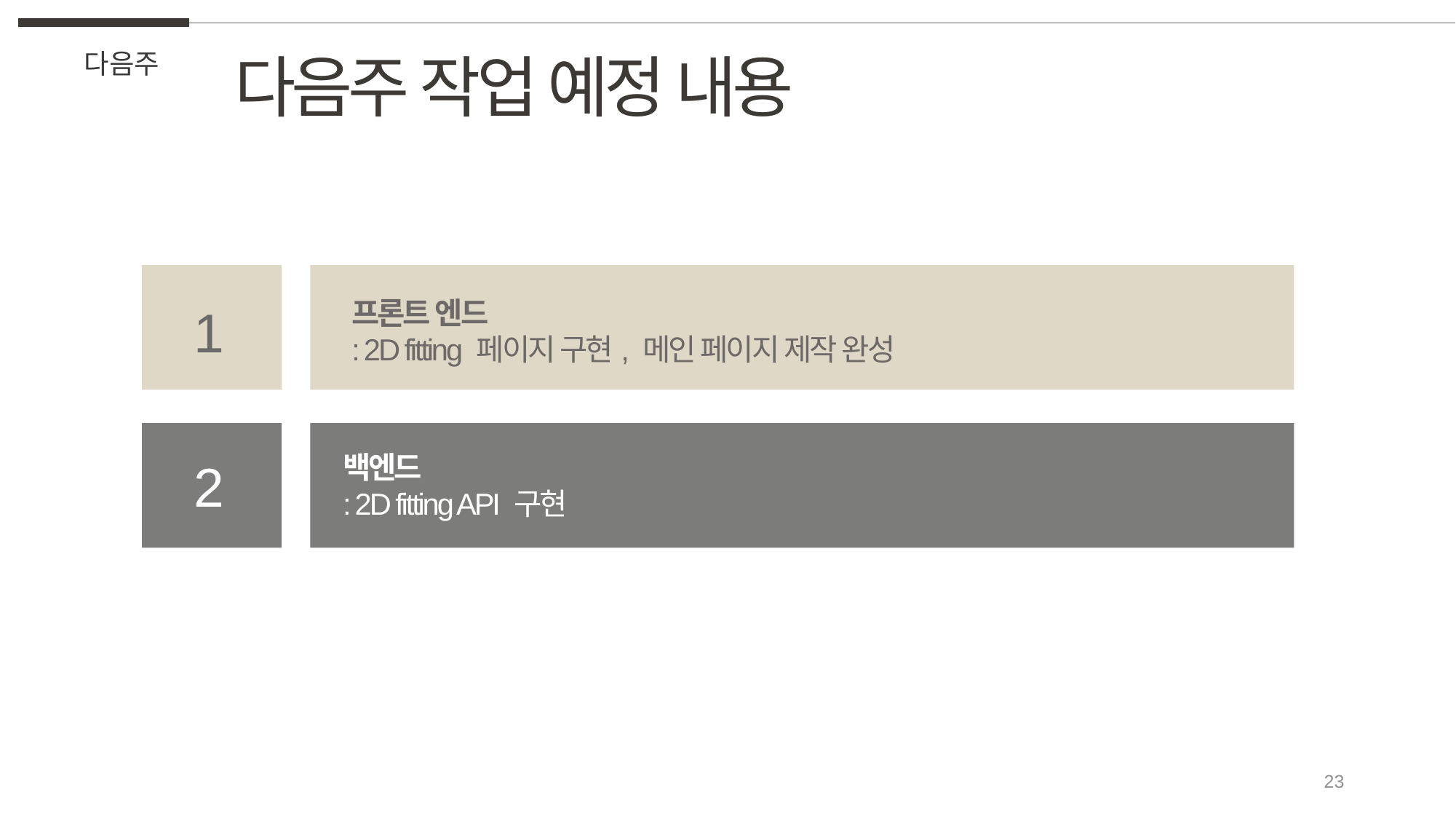

다음주 작업 예정 내용
다음주

프론트 엔드
: 2D fitting 페이지 구현, 메인 페이지 제작 완성
1

백엔드
: 2D fitting API 구현
2
23

AI
:
1